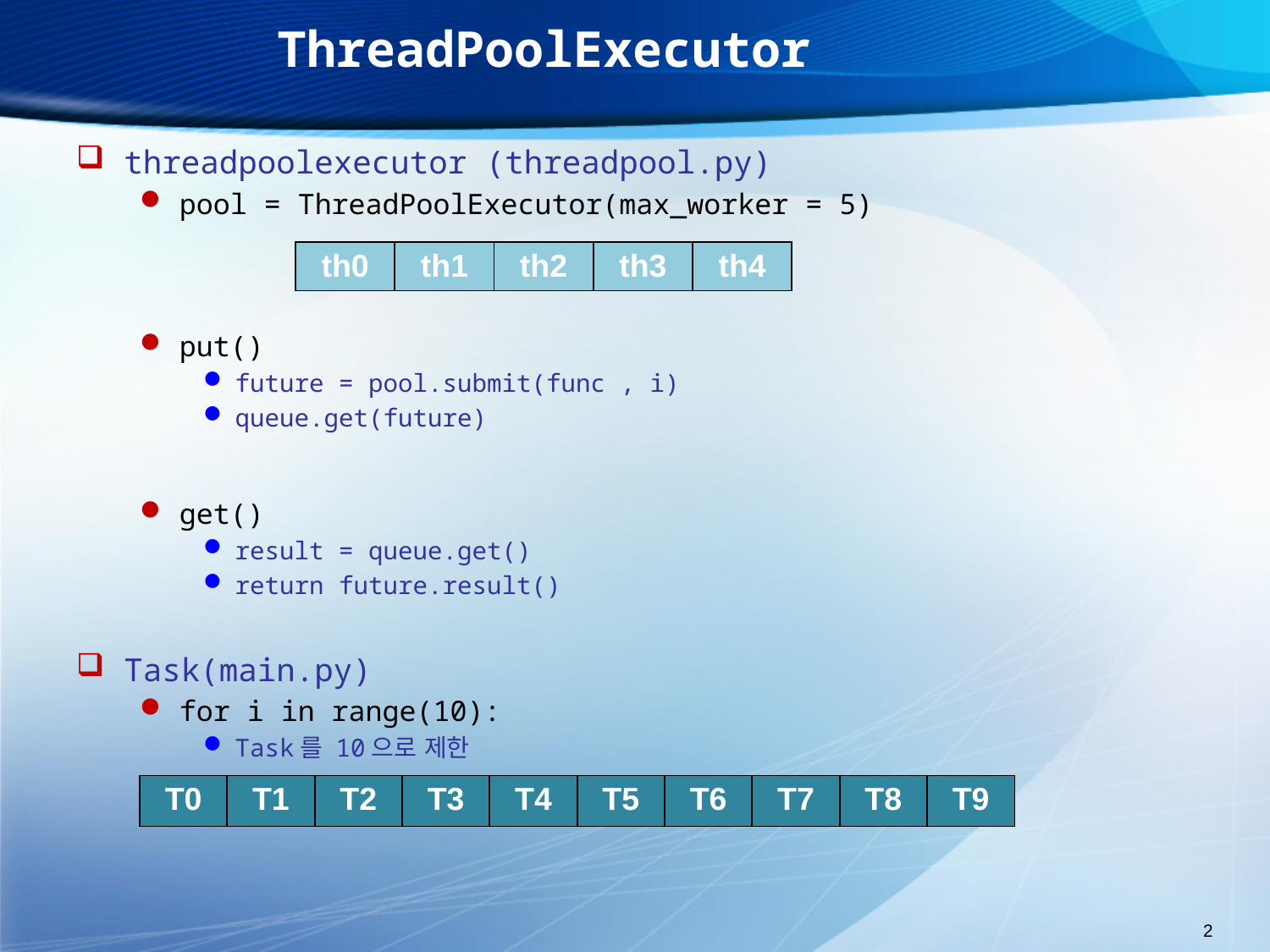

# ThreadPoolExecutor
threadpoolexecutor (threadpool.py)
pool = ThreadPoolExecutor(max_worker = 5)

put()
future = pool.submit(func , i)
queue.get(future)

get()
result = queue.get()
return future.result()

Task(main.py)
for i in range(10):
Task를 10으로 제한

| th0 | th1 | th2 | th3 | th4 |
| --- | --- | --- | --- | --- |
| T0 | T1 | T2 | T3 | T4 | T5 | T6 | T7 | T8 | T9 |
| --- | --- | --- | --- | --- | --- | --- | --- | --- | --- |